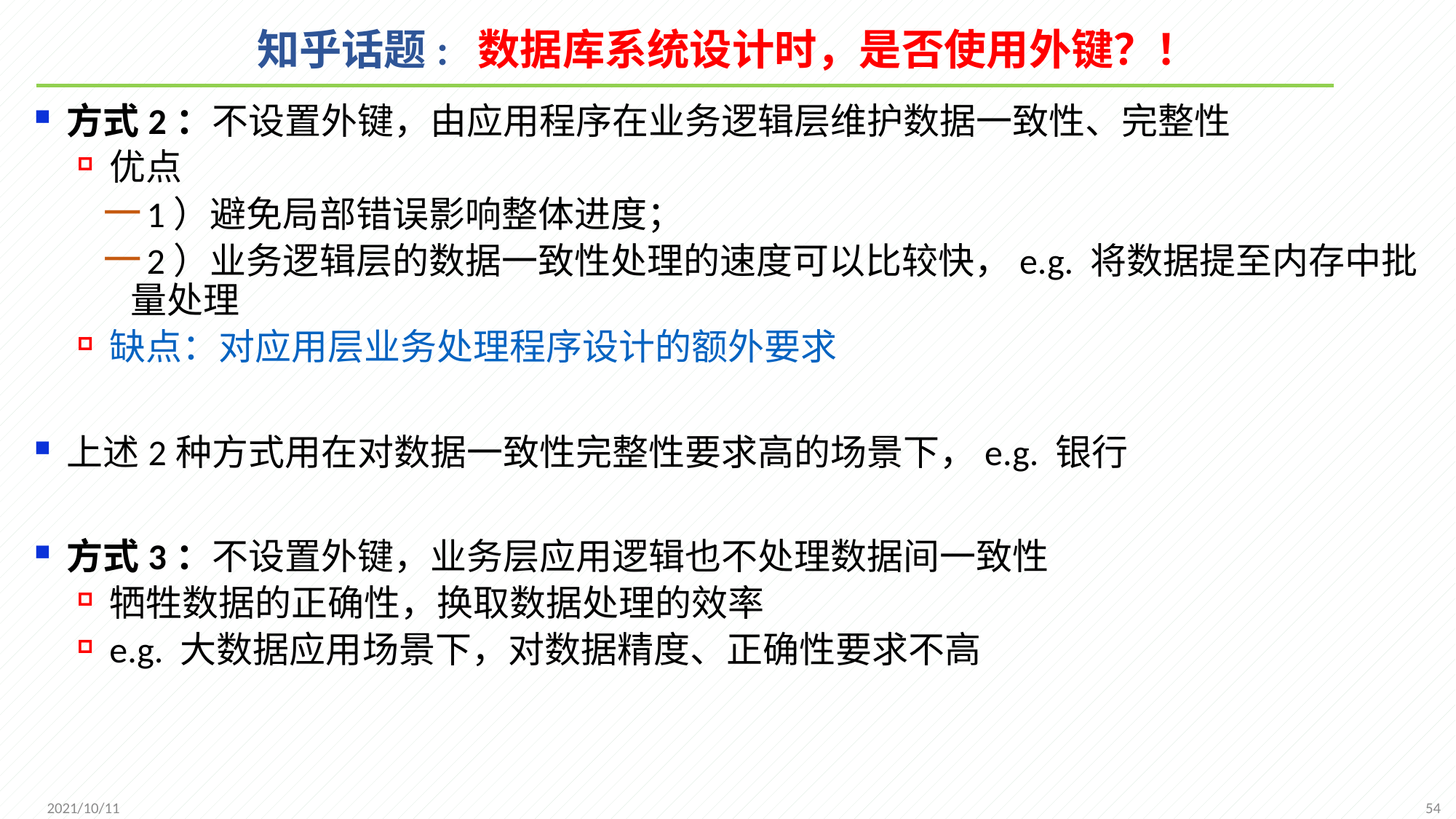

# 知乎话题:  数据库系统设计时，是否使用外键？！
方式2：不设置外键，由应用程序在业务逻辑层维护数据一致性、完整性
优点
1）避免局部错误影响整体进度；
2）业务逻辑层的数据一致性处理的速度可以比较快，e.g. 将数据提至内存中批量处理
缺点：对应用层业务处理程序设计的额外要求

上述2种方式用在对数据一致性完整性要求高的场景下，e.g. 银行

方式3：不设置外键，业务层应用逻辑也不处理数据间一致性
牺牲数据的正确性，换取数据处理的效率
e.g. 大数据应用场景下，对数据精度、正确性要求不高

54
2021/10/11